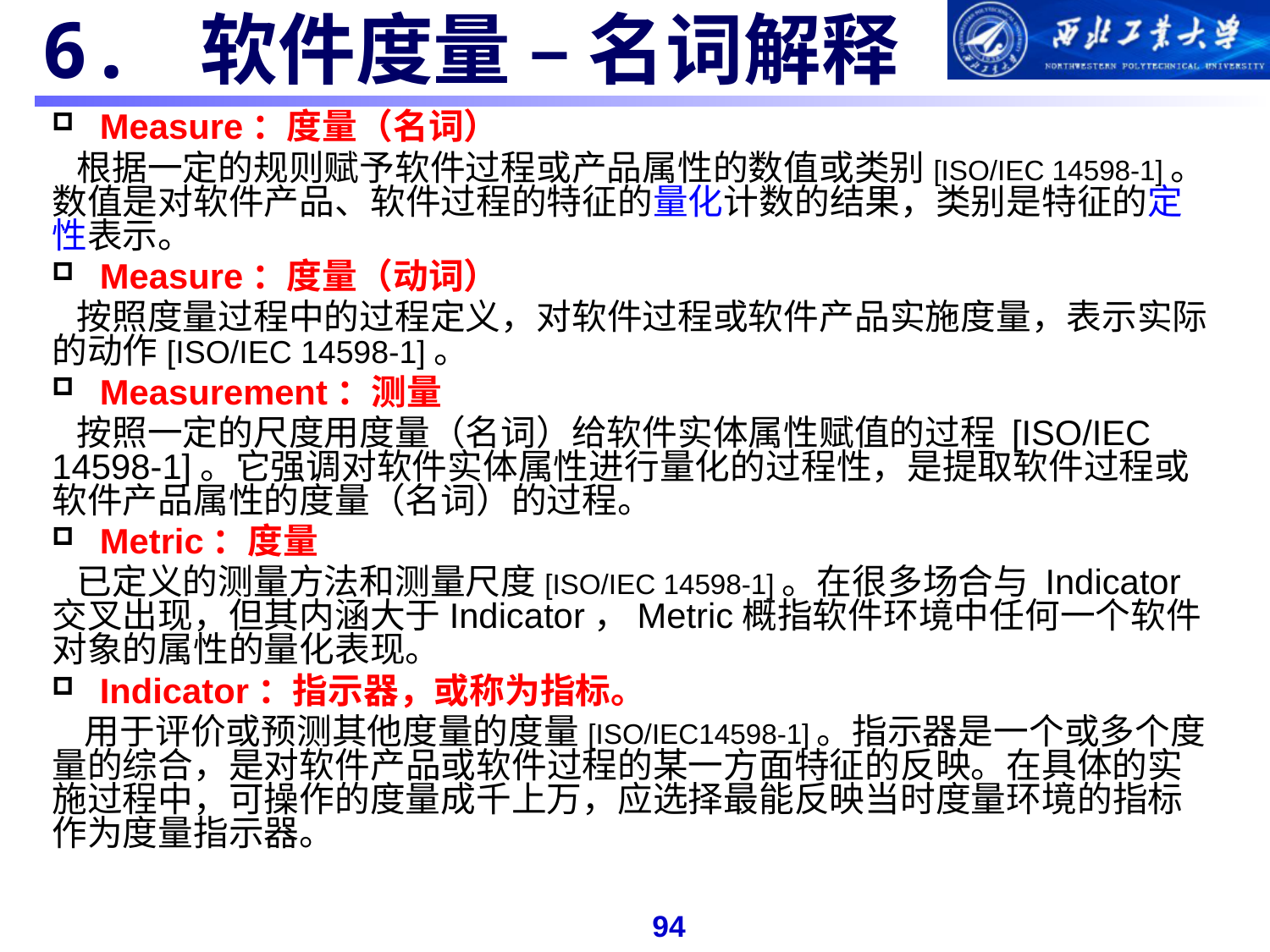

#
6. 软件度量 – 名词解释
Measure：度量（名词）
  根据一定的规则赋予软件过程或产品属性的数值或类别[ISO/IEC 14598-1]。数值是对软件产品、软件过程的特征的量化计数的结果，类别是特征的定性表示。
Measure：度量（动词）
  按照度量过程中的过程定义，对软件过程或软件产品实施度量，表示实际的动作[ISO/IEC 14598-1]。
Measurement：测量
  按照一定的尺度用度量（名词）给软件实体属性赋值的过程 [ISO/IEC 14598-1]。它强调对软件实体属性进行量化的过程性，是提取软件过程或软件产品属性的度量（名词）的过程。
Metric：度量
  已定义的测量方法和测量尺度[ISO/IEC 14598-1]。在很多场合与 Indicator 交叉出现，但其内涵大于Indicator，Metric概指软件环境中任何一个软件对象的属性的量化表现。
Indicator：指示器，或称为指标。
   用于评价或预测其他度量的度量[ISO/IEC14598-1]。指示器是一个或多个度量的综合，是对软件产品或软件过程的某一方面特征的反映。在具体的实施过程中，可操作的度量成千上万，应选择最能反映当时度量环境的指标作为度量指示器。